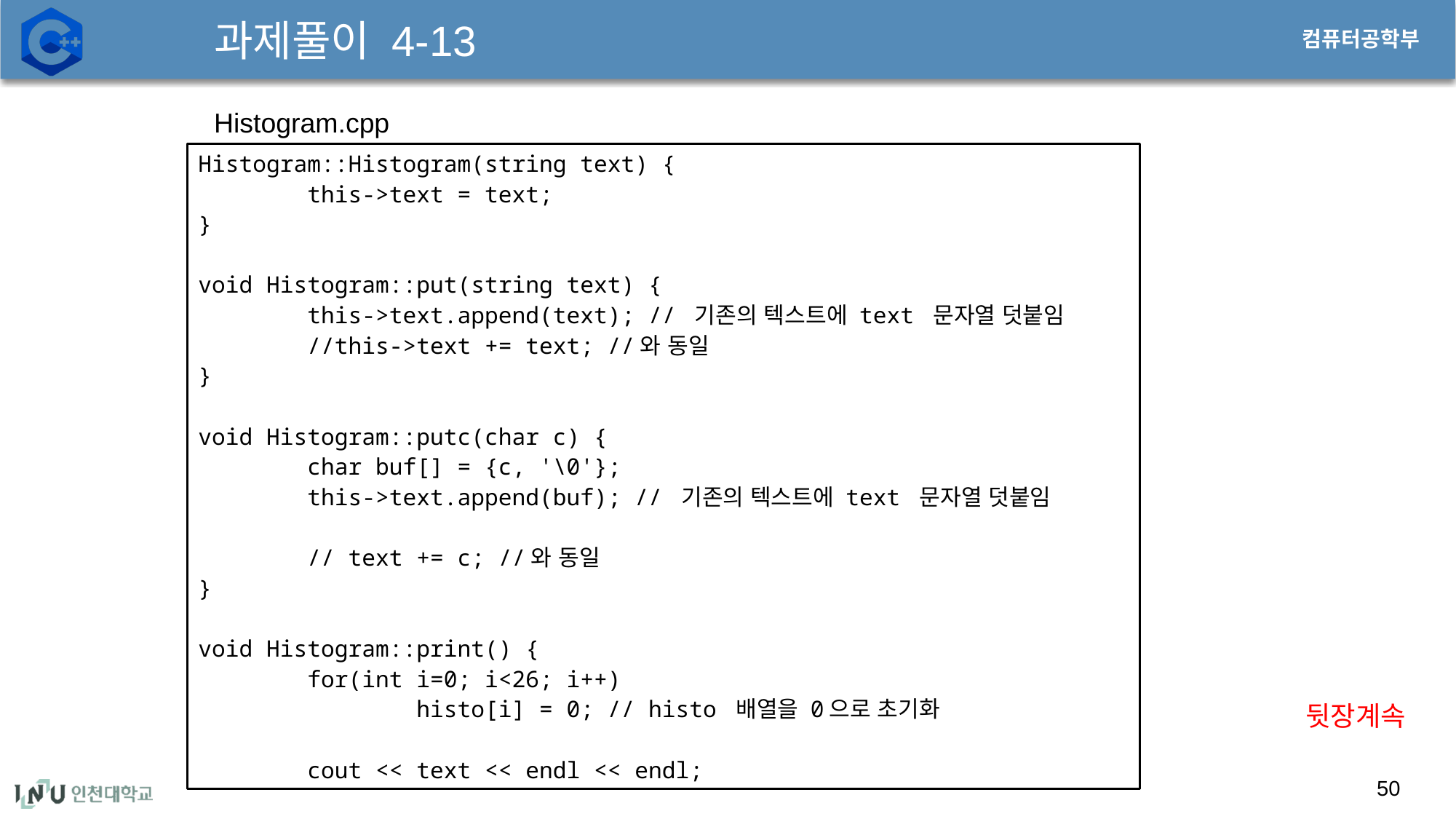

# 과제풀이 4-13
Histogram.cpp
Histogram::Histogram(string text) {
	this->text = text;
}

void Histogram::put(string text) {
	this->text.append(text); // 기존의 텍스트에 text 문자열 덧붙임
	//this->text += text; //와 동일
}

void Histogram::putc(char c) {
	char buf[] = {c, '\0'};
	this->text.append(buf); // 기존의 텍스트에 text 문자열 덧붙임

	// text += c; //와 동일
}

void Histogram::print() {
	for(int i=0; i<26; i++)
		histo[i] = 0; // histo 배열을 0으로 초기화

	cout << text << endl << endl;
뒷장계속